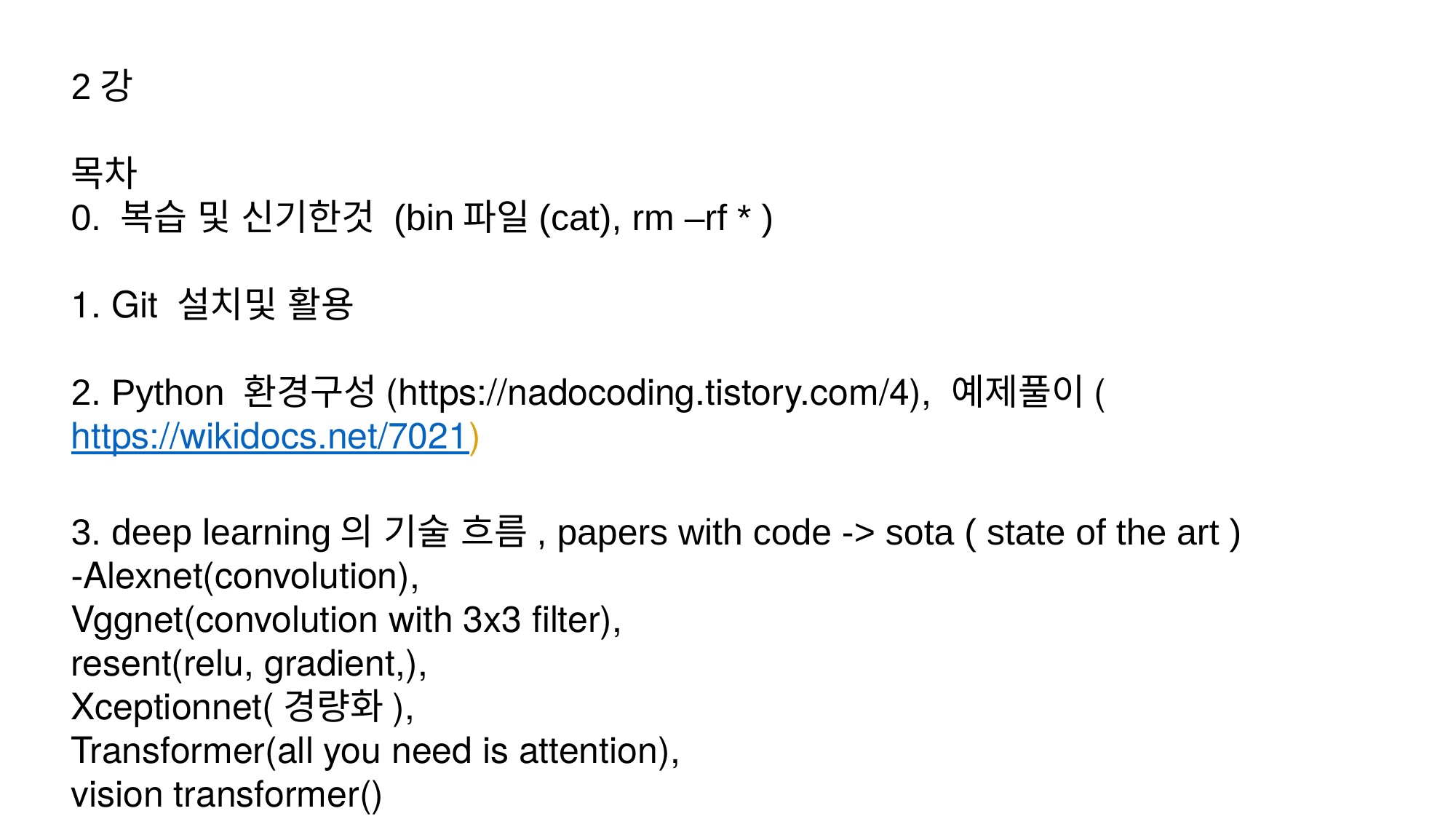

2강

목차
0. 복습 및 신기한것 (bin파일(cat), rm –rf * )

1. Git 설치및 활용

2. Python 환경구성(https://nadocoding.tistory.com/4), 예제풀이(https://wikidocs.net/7021)

3. deep learning의 기술 흐름, papers with code -> sota ( state of the art )
-Alexnet(convolution),
Vggnet(convolution with 3x3 filter),
resent(relu, gradient,),
Xceptionnet(경량화),
Transformer(all you need is attention),
vision transformer()